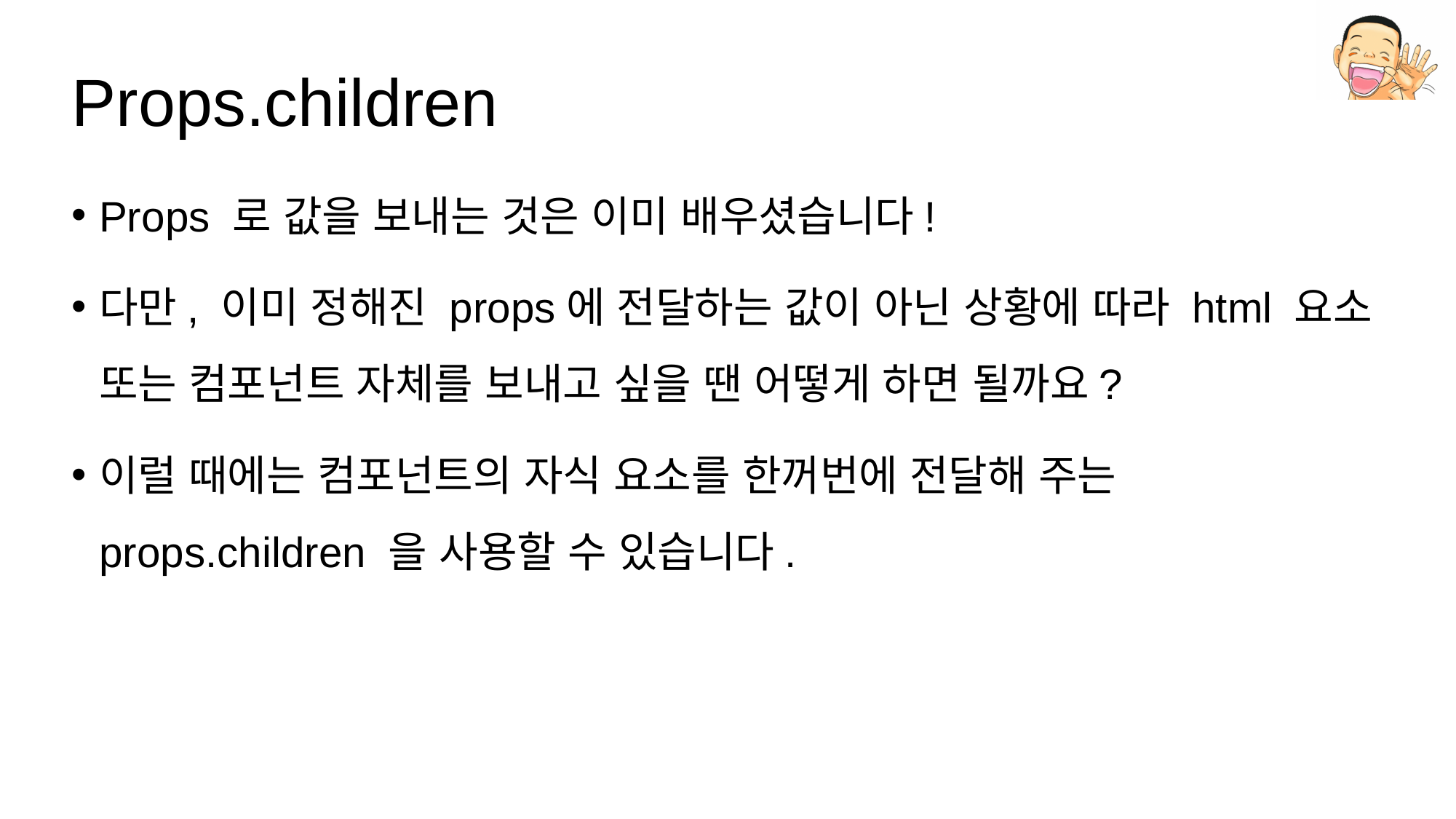

# Props.children
Props 로 값을 보내는 것은 이미 배우셨습니다!
다만, 이미 정해진 props에 전달하는 값이 아닌 상황에 따라 html 요소 또는 컴포넌트 자체를 보내고 싶을 땐 어떻게 하면 될까요?
이럴 때에는 컴포넌트의 자식 요소를 한꺼번에 전달해 주는 props.children 을 사용할 수 있습니다.